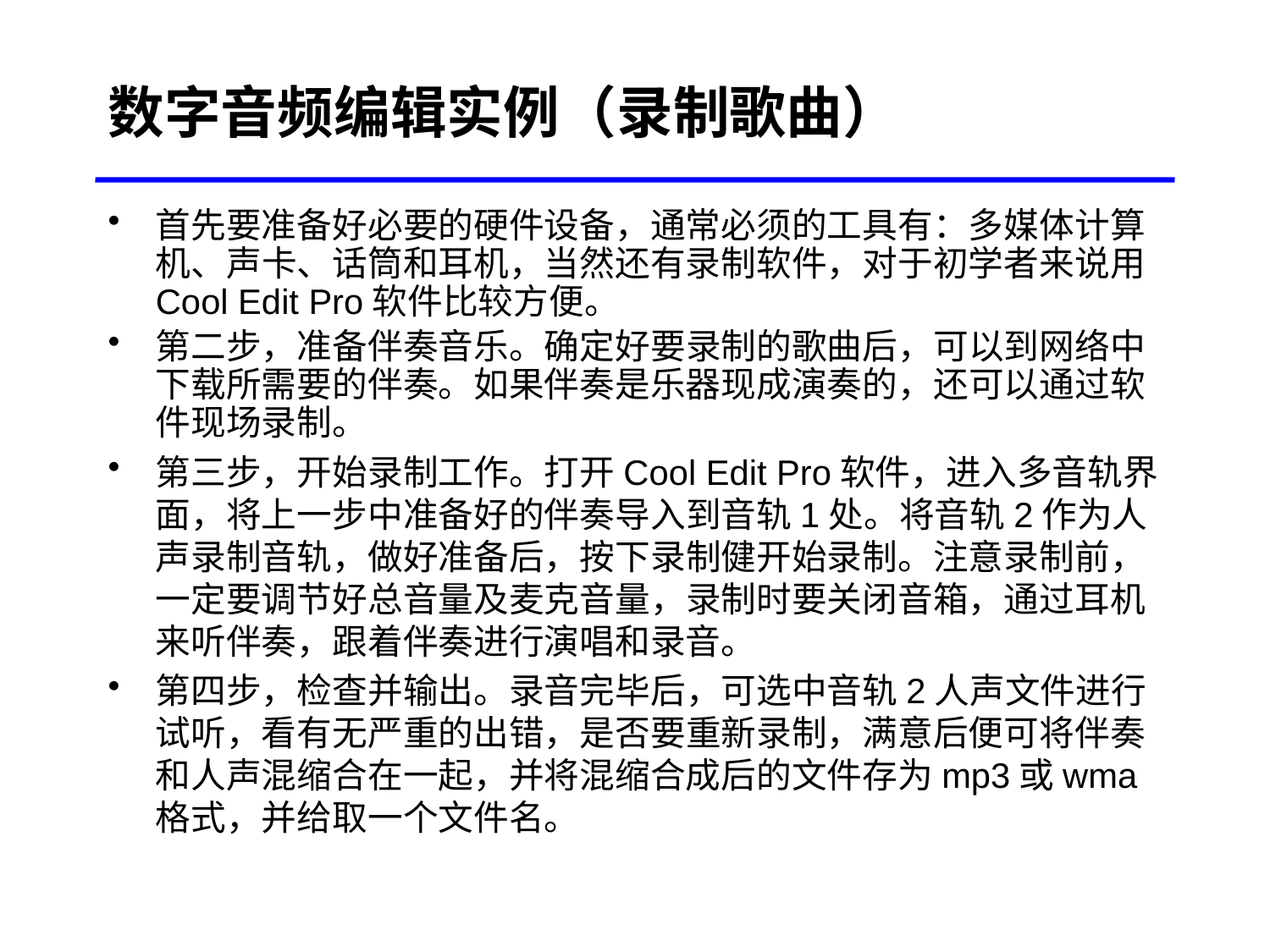

# 数字音频编辑实例（录制歌曲）
首先要准备好必要的硬件设备，通常必须的工具有：多媒体计算机、声卡、话筒和耳机，当然还有录制软件，对于初学者来说用Cool Edit Pro软件比较方便。
第二步，准备伴奏音乐。确定好要录制的歌曲后，可以到网络中下载所需要的伴奏。如果伴奏是乐器现成演奏的，还可以通过软件现场录制。
第三步，开始录制工作。打开Cool Edit Pro软件，进入多音轨界面，将上一步中准备好的伴奏导入到音轨1处。将音轨2作为人声录制音轨，做好准备后，按下录制健开始录制。注意录制前，一定要调节好总音量及麦克音量，录制时要关闭音箱，通过耳机来听伴奏，跟着伴奏进行演唱和录音。
第四步，检查并输出。录音完毕后，可选中音轨2人声文件进行试听，看有无严重的出错，是否要重新录制，满意后便可将伴奏和人声混缩合在一起，并将混缩合成后的文件存为mp3或wma格式，并给取一个文件名。